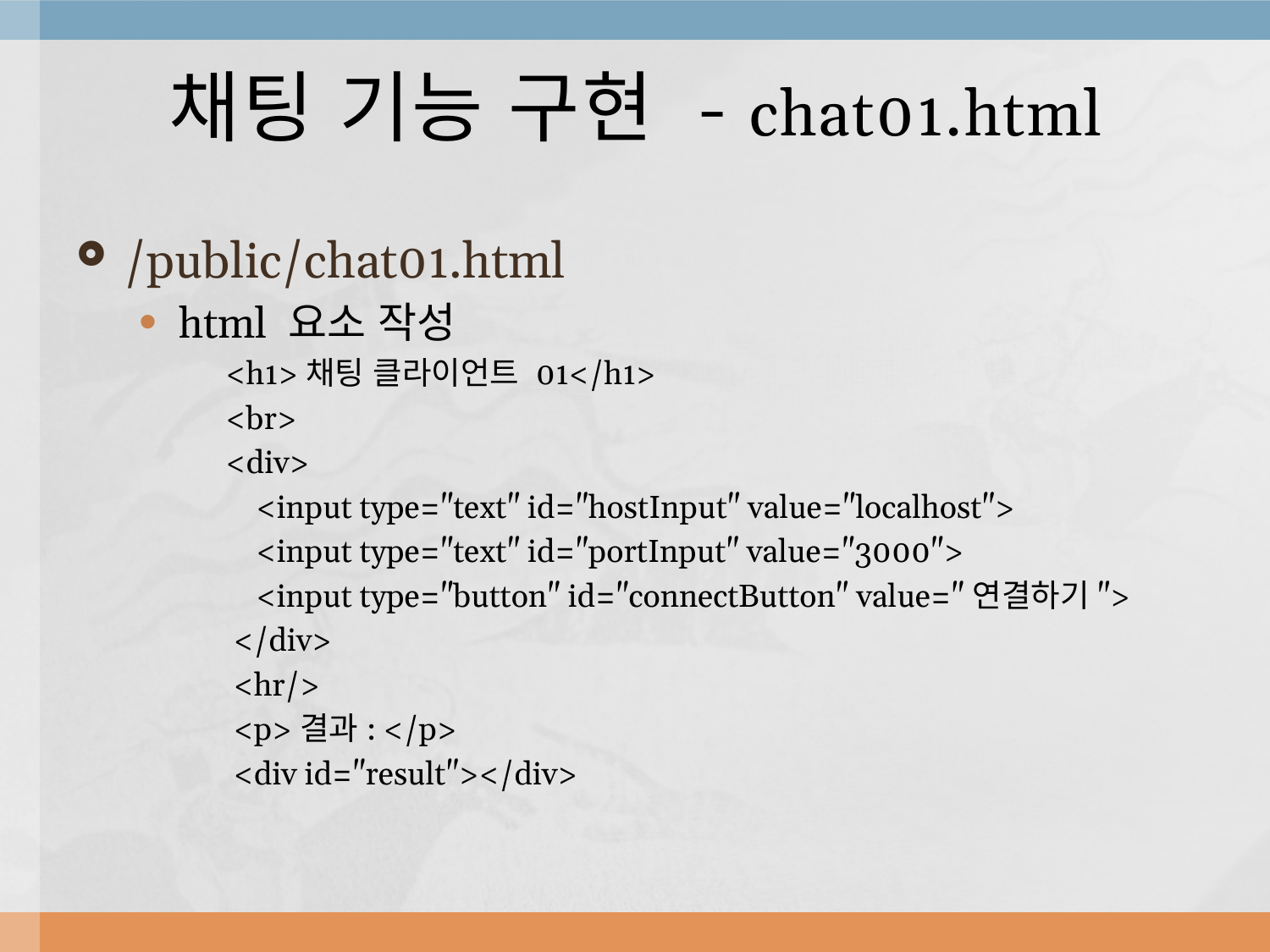

# 채팅 기능 구현 - chat01.html
/public/chat01.html
html 요소 작성
   <h1>채팅 클라이언트 01</h1>
   <br>
   <div>
       <input type="text" id="hostInput" value="localhost">
       <input type="text" id="portInput" value="3000">
       <input type="button" id="connectButton" value="연결하기">
    </div>
    <hr/>
    <p>결과: </p>
    <div id="result"></div>